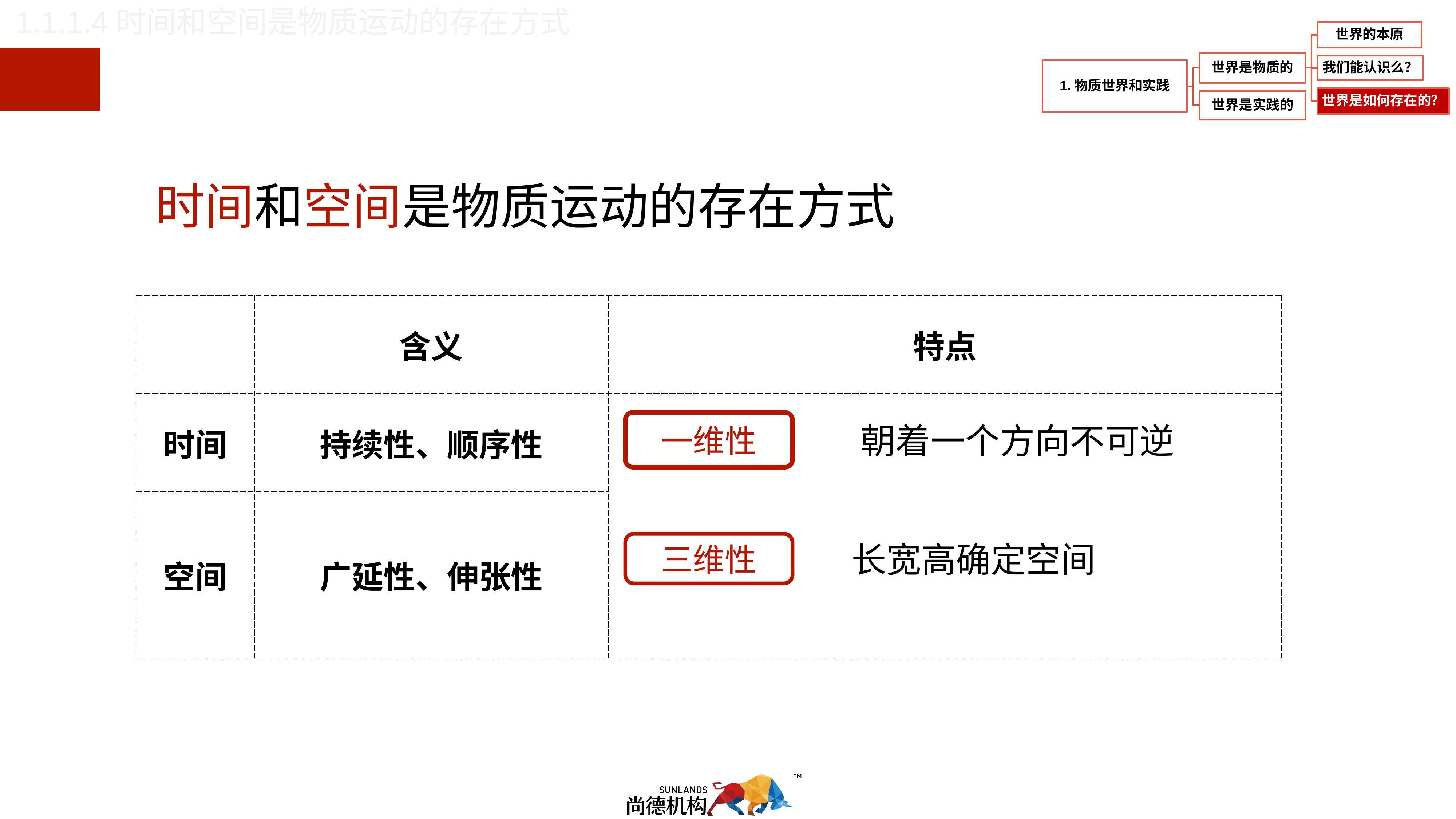

1.1.1.4时间和空间是物质运动的存在方式
1.物质世界和实践
世界是物质的
世界的本原
我们能认识么？
世界是如何存在的？
世界是实践的
时间和空间是物质运动的存在方式
|  | 含义 | 特点 |
| --- | --- | --- |
| 时间 | 持续性、顺序性 |  |
| 空间 | 广延性、伸张性 |  |
一维性
朝着一个方向不可逆
三维性
长宽高确定空间